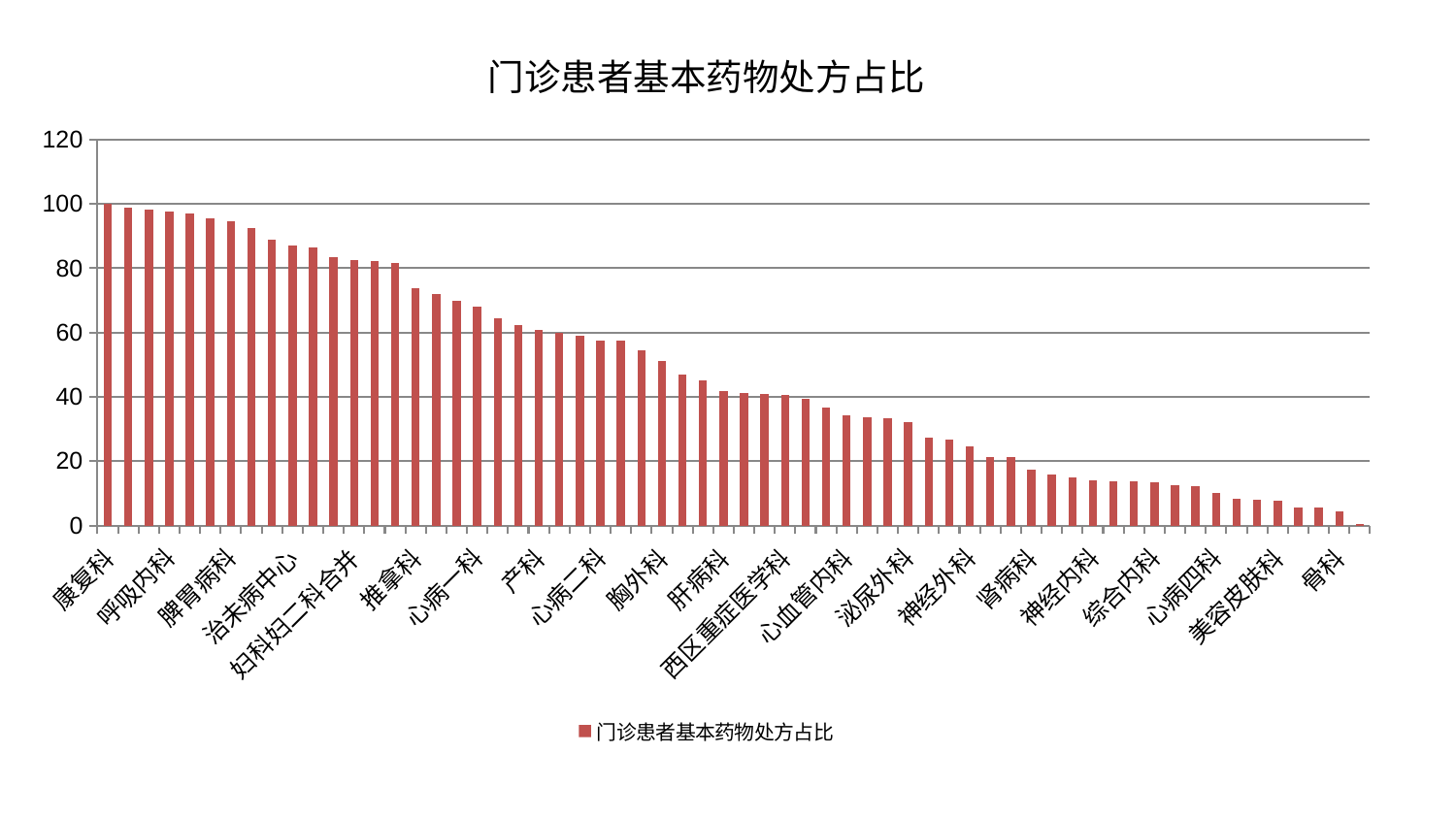

### Chart: 门诊患者基本药物处方占比

| Category | 门诊患者基本药物处方占比 |
|---|---|
| 康复科 | 100.0 |
| 妇二科 | 98.87989926452424 |
| 风湿病科 | 98.32098043527171 |
| 呼吸内科 | 97.77778408915006 |
| 周围血管科 | 97.07288199075036 |
| 中医经典科 | 95.552879385451 |
| 脾胃病科 | 94.72500133572373 |
| 妇科 | 92.51939508284747 |
| 小儿推拿科 | 88.92978320131083 |
| 治未病中心 | 86.95686097689213 |
| 针灸科 | 86.3372278958379 |
| 眼科 | 83.33092041188851 |
| 妇科妇二科合并 | 82.42734627895128 |
| 脑病二科 | 82.359825024822 |
| 儿科 | 81.50166916968811 |
| 推拿科 | 73.71911401585471 |
| 关节骨科 | 71.8725995546546 |
| 身心医学科 | 69.84432185962781 |
| 心病一科 | 67.94554063316268 |
| 肛肠科 | 64.53179255953117 |
| 乳腺甲状腺外科 | 62.283800916023054 |
| 产科 | 60.802938787842145 |
| 消化内科 | 59.82646173061799 |
| 重症医学科 | 59.03467022832044 |
| 心病二科 | 57.60076554146901 |
| 耳鼻喉科 | 57.51481761449377 |
| 脑病一科 | 54.475832249601254 |
| 胸外科 | 51.179613423571766 |
| 脾胃科消化科合并 | 46.86011995941932 |
| 显微骨科 | 45.14236164884569 |
| 肝病科 | 41.81827408277764 |
| 肾脏内科 | 41.25724313969161 |
| 血液科 | 40.8071180932901 |
| 西区重症医学科 | 40.56442982295261 |
| 老年医学科 | 39.224754464207635 |
| 脑病三科 | 36.56539884785932 |
| 心血管内科 | 34.40935642303629 |
| 内分泌科 | 33.611291395297016 |
| 创伤骨科 | 33.29311017790874 |
| 泌尿外科 | 32.088882059904606 |
| 脊柱骨科 | 27.313682343183512 |
| 肿瘤内科 | 26.852016406038913 |
| 神经外科 | 24.52514903124602 |
| 中医外治中心 | 21.311008279528128 |
| 运动损伤骨科 | 21.15513935768836 |
| 肾病科 | 17.208045725645 |
| 皮肤科 | 15.90785154242197 |
| 东区重症医学科 | 14.923927533008367 |
| 神经内科 | 13.883408231156851 |
| 小儿骨科 | 13.700639969071947 |
| 微创骨科 | 13.674116299614248 |
| 综合内科 | 13.360147480449507 |
| 肝胆外科 | 12.418206678455473 |
| 心病三科 | 12.131543014711706 |
| 心病四科 | 10.137490883585102 |
| 普通外科 | 8.148290022675074 |
| 男科 | 8.057717953719923 |
| 美容皮肤科 | 7.703999114705056 |
| 东区肾病科 | 5.5910122417524715 |
| 口腔科 | 5.438521564506862 |
| 骨科 | 4.316049068226192 |
| 医院 | 0.3280895578676339 |
195